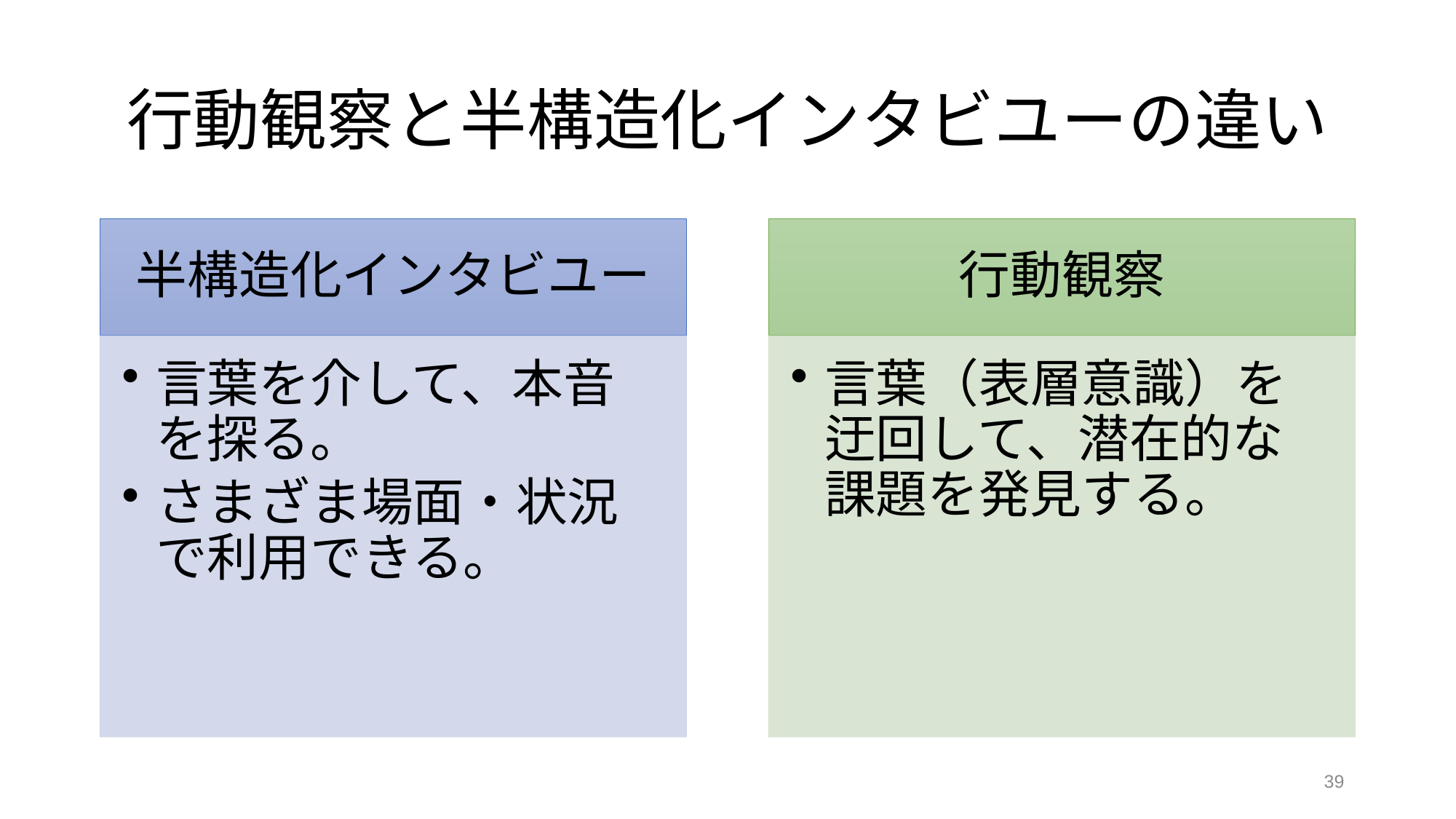

# 行動観察と半構造化インタビユーの違い
半構造化インタビユー
言葉を介して、本音を探る。
さまざま場面・状況で利用できる。
行動観察
言葉（表層意識）を迂回して、潜在的な課題を発見する。
39